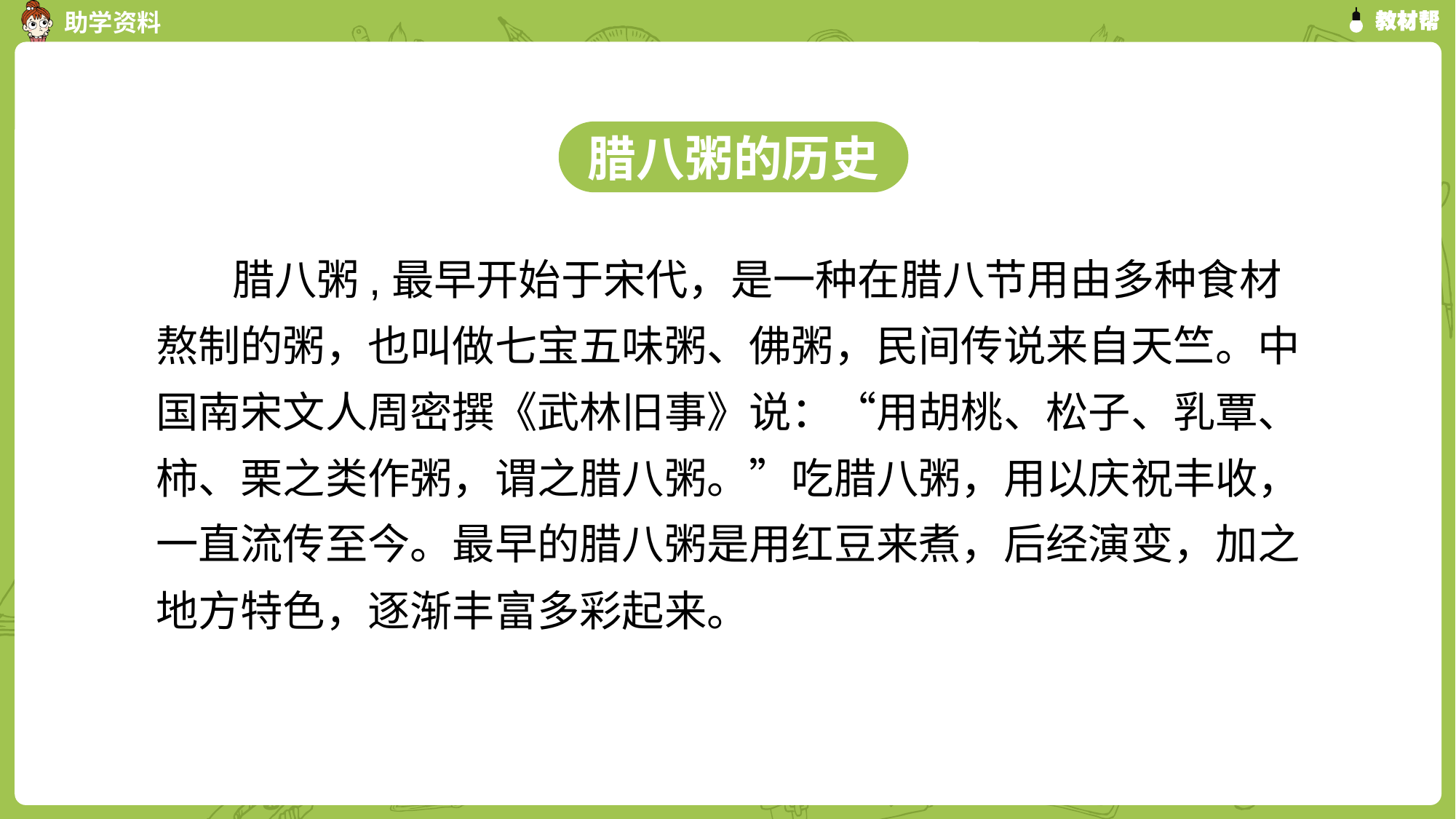

腊八粥的历史
       腊八粥,最早开始于宋代，是一种在腊八节用由多种食材熬制的粥，也叫做七宝五味粥、佛粥，民间传说来自天竺。中国南宋文人周密撰《武林旧事》说：“用胡桃、松子、乳覃、柿、栗之类作粥，谓之腊八粥。”吃腊八粥，用以庆祝丰收，一直流传至今。最早的腊八粥是用红豆来煮，后经演变，加之地方特色，逐渐丰富多彩起来。